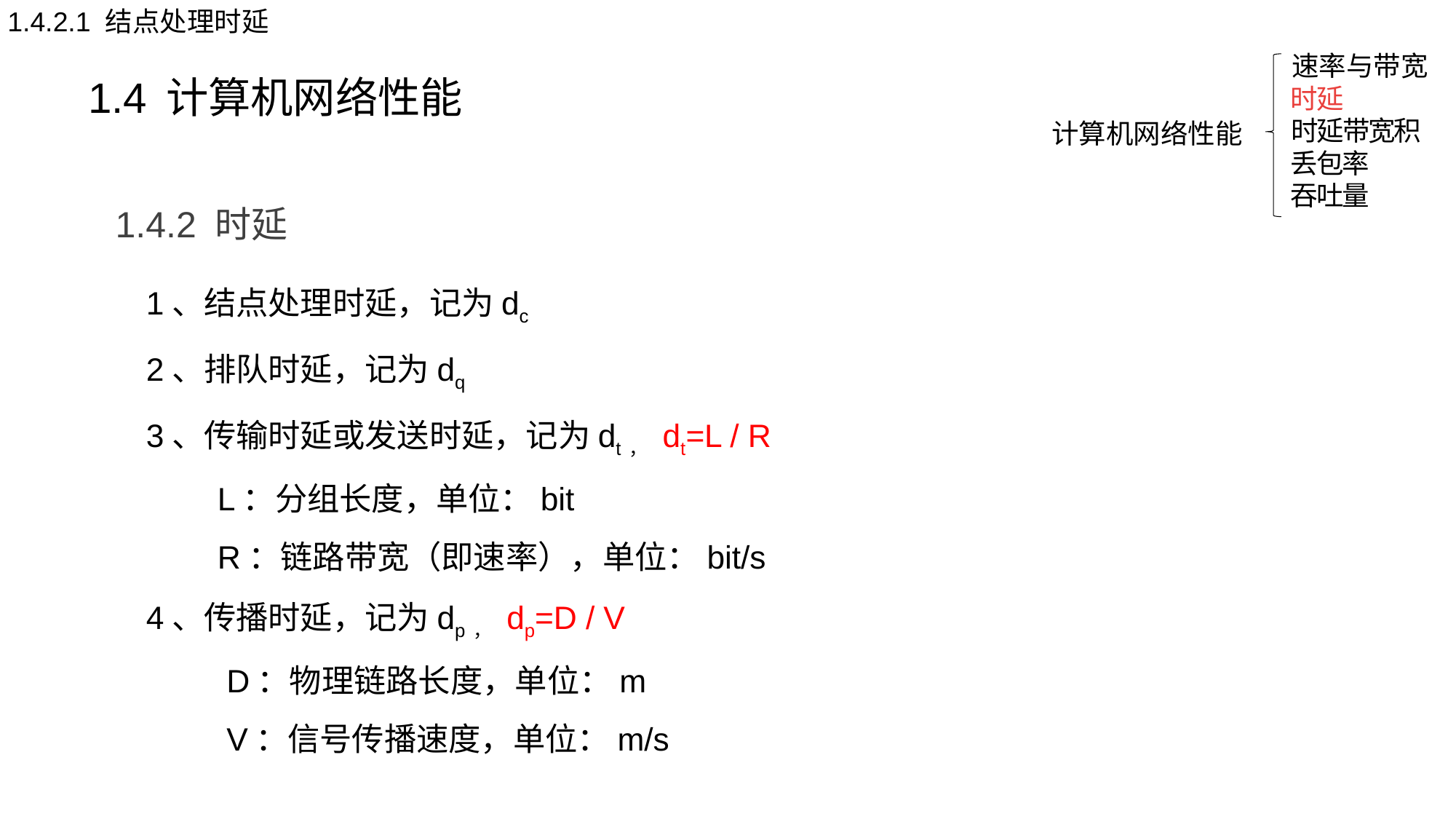

1.4.2.1 结点处理时延
1.4 计算机网络性能

速率与带宽

时延
计算机网络性能
时延带宽积
丢包率
吞吐量
1.4.2 时延
1、结点处理时延，记为dc
2、排队时延，记为dq
3、传输时延或发送时延，记为dt， dt=L / R
        L：分组长度，单位：bit
        R：链路带宽（即速率），单位：bit/s
4、传播时延，记为dp， dp=D / V
         D：物理链路长度，单位：m
         V：信号传播速度，单位：m/s